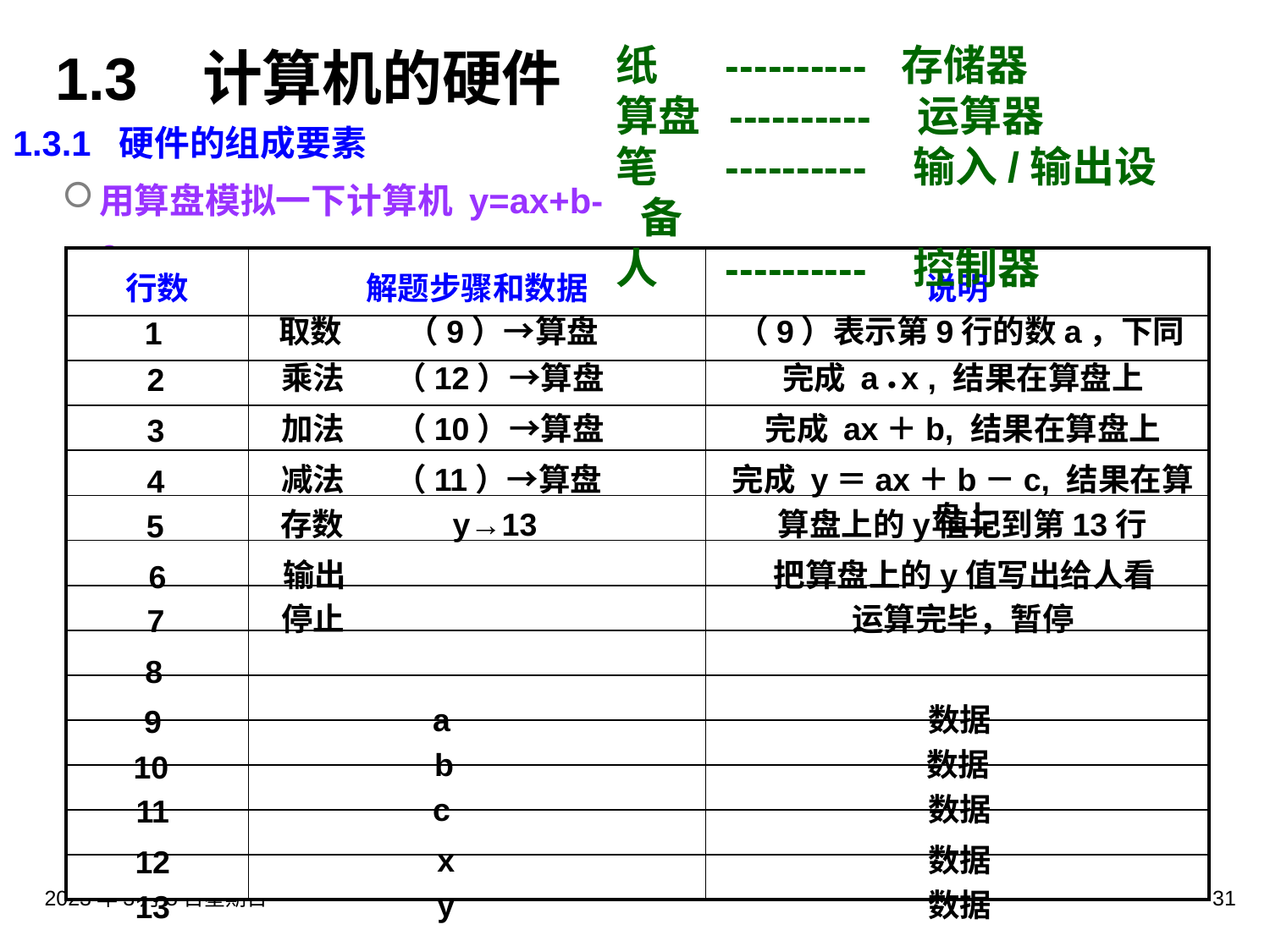

# 1.3   计算机的硬件
纸      ----------  存储器
算盘  ----------   运算器
笔      ----------   输入/输出设备
人      ----------   控制器
1.3.1  硬件的组成要素
用算盘模拟一下计算机 y=ax+b-c
| 行数 | 解题步骤和数据 | 说明 |
| --- | --- | --- |
|  |  |  |
|  |  |  |
|  |  |  |
|  |  |  |
|  |  |  |
|  |  |  |
|  |  |  |
|  |  |  |
|  |  |  |
|  |  |  |
|  |  |  |
|  |  |  |
|  |  |  |
取数         （9）→算盘
（9）表示第9行的数a，下同
1
乘法       （12）→算盘
完成 a ● x , 结果在算盘上
2
加法       （10）→算盘
完成 ax＋b, 结果在算盘上
3
减法       （11）→算盘
完成 y＝ax＋b－c, 结果在算盘上
4
存数              y→13
算盘上的y值记到第13行
5
输出
把算盘上的y值写出给人看
6
停止
运算完毕，暂停
7

8
a
数据
9
 b
数据
10
c
数据
11
 x
数据
12
2023年3月5日星期日
31
 y
数据
13